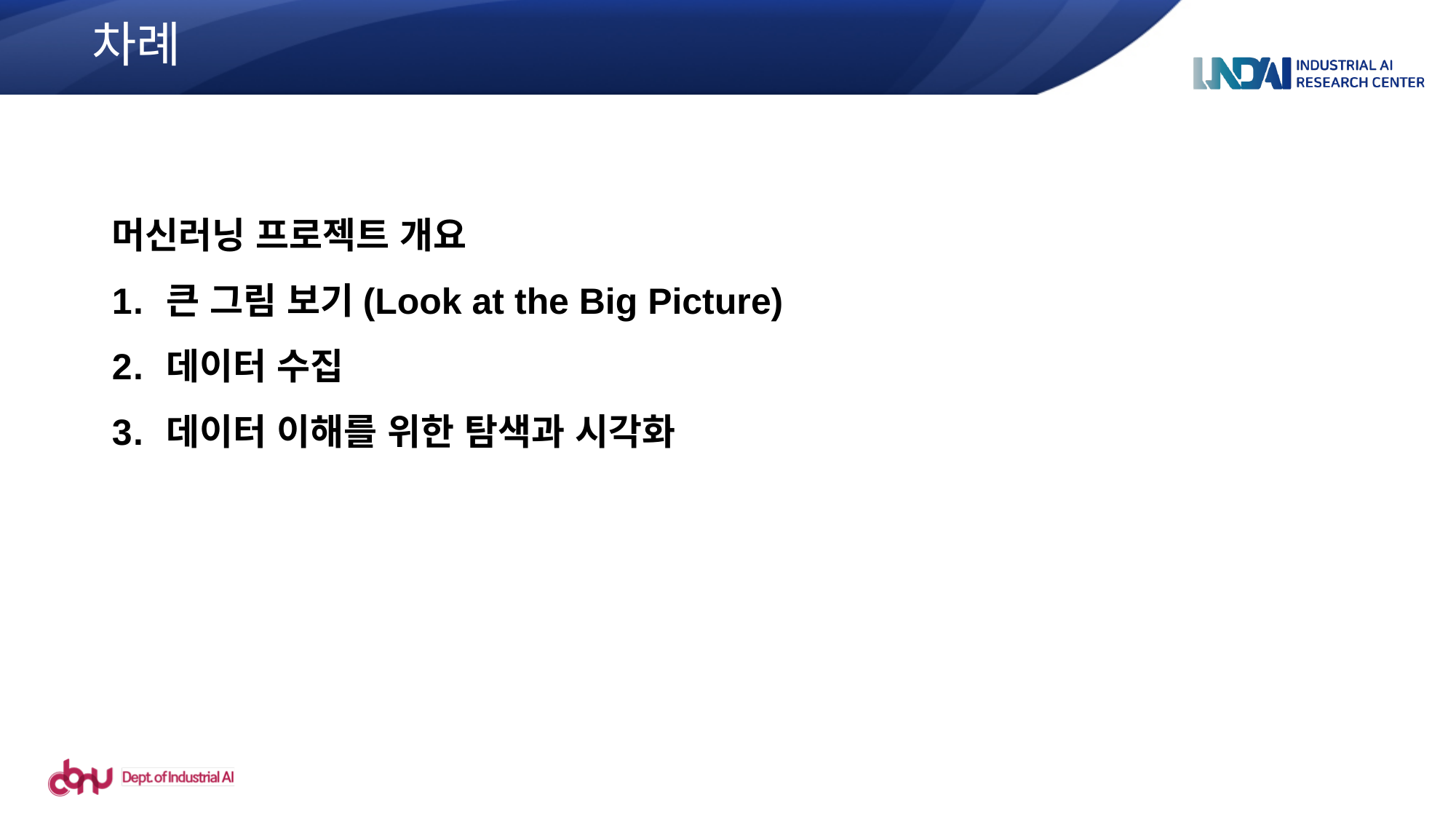

차례
머신러닝 프로젝트 개요
큰 그림 보기(Look at the Big Picture)
데이터 수집
데이터 이해를 위한 탐색과 시각화